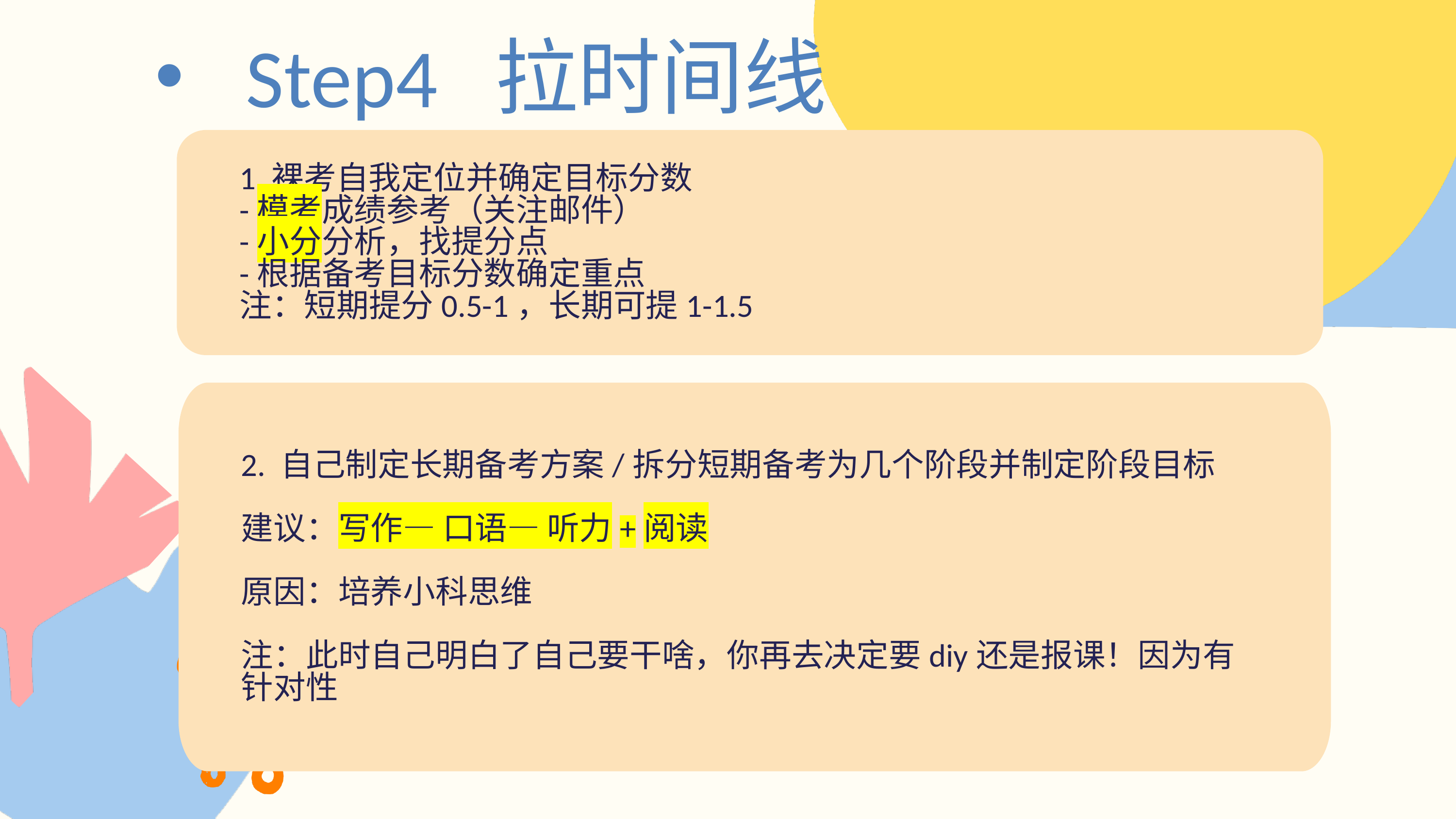

Step4  拉时间线

1.裸考自我定位并确定目标分数
-模考成绩参考（关注邮件）
-小分分析，找提分点
-根据备考目标分数确定重点
注：短期提分0.5-1，长期可提1-1.5

2. 自己制定长期备考方案/拆分短期备考为几个阶段并制定阶段目标

建议：写作— 口语— 听力+阅读

原因：培养小科思维

注：此时自己明白了自己要干啥，你再去决定要diy还是报课！因为有针对性